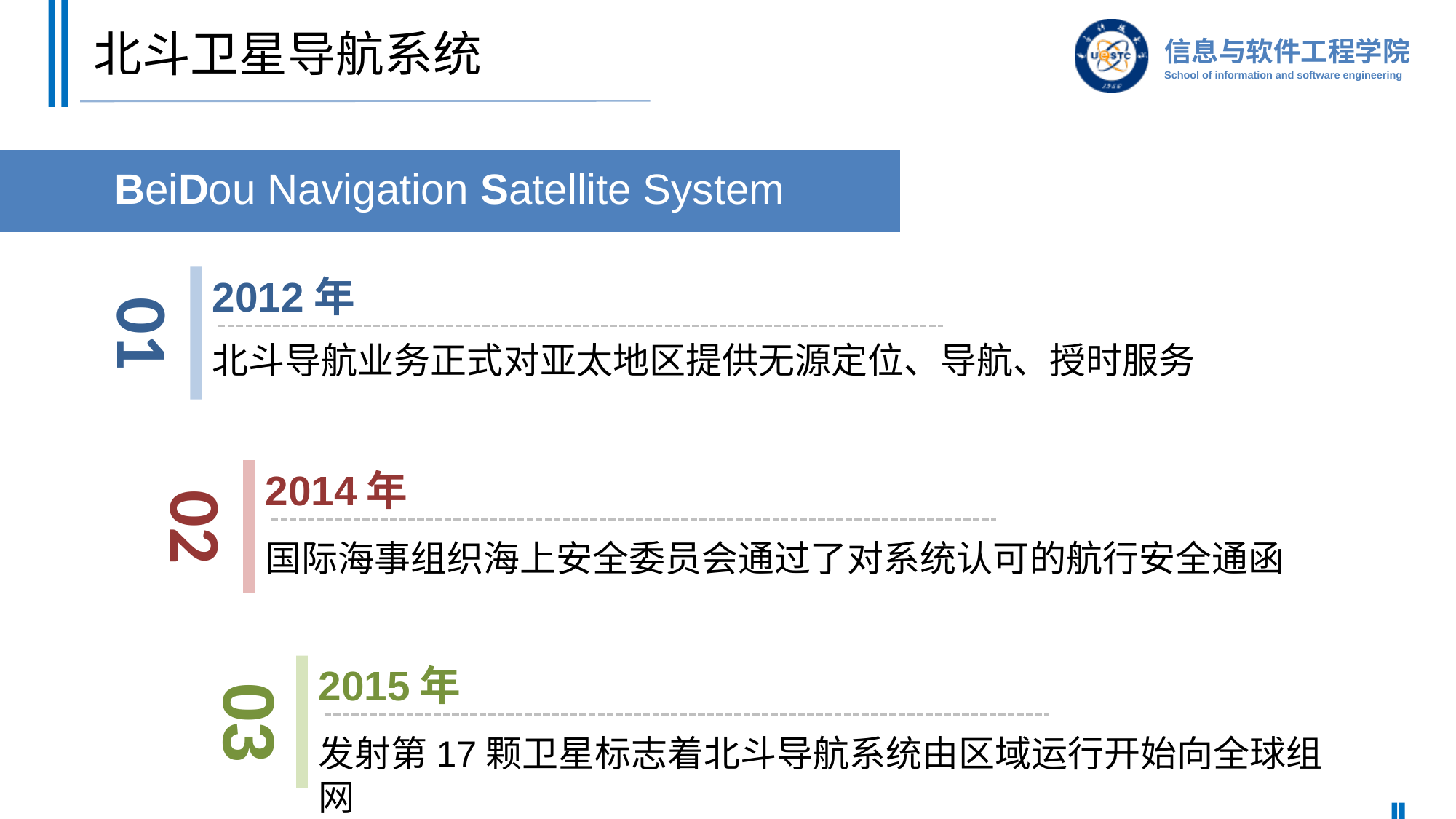

# 北斗卫星导航系统
BeiDou Navigation Satellite System
2012年

01
北斗导航业务正式对亚太地区提供无源定位、导航、授时服务
2014年

02
国际海事组织海上安全委员会通过了对系统认可的航行安全通函
2015年

03
发射第17颗卫星标志着北斗导航系统由区域运行开始向全球组网